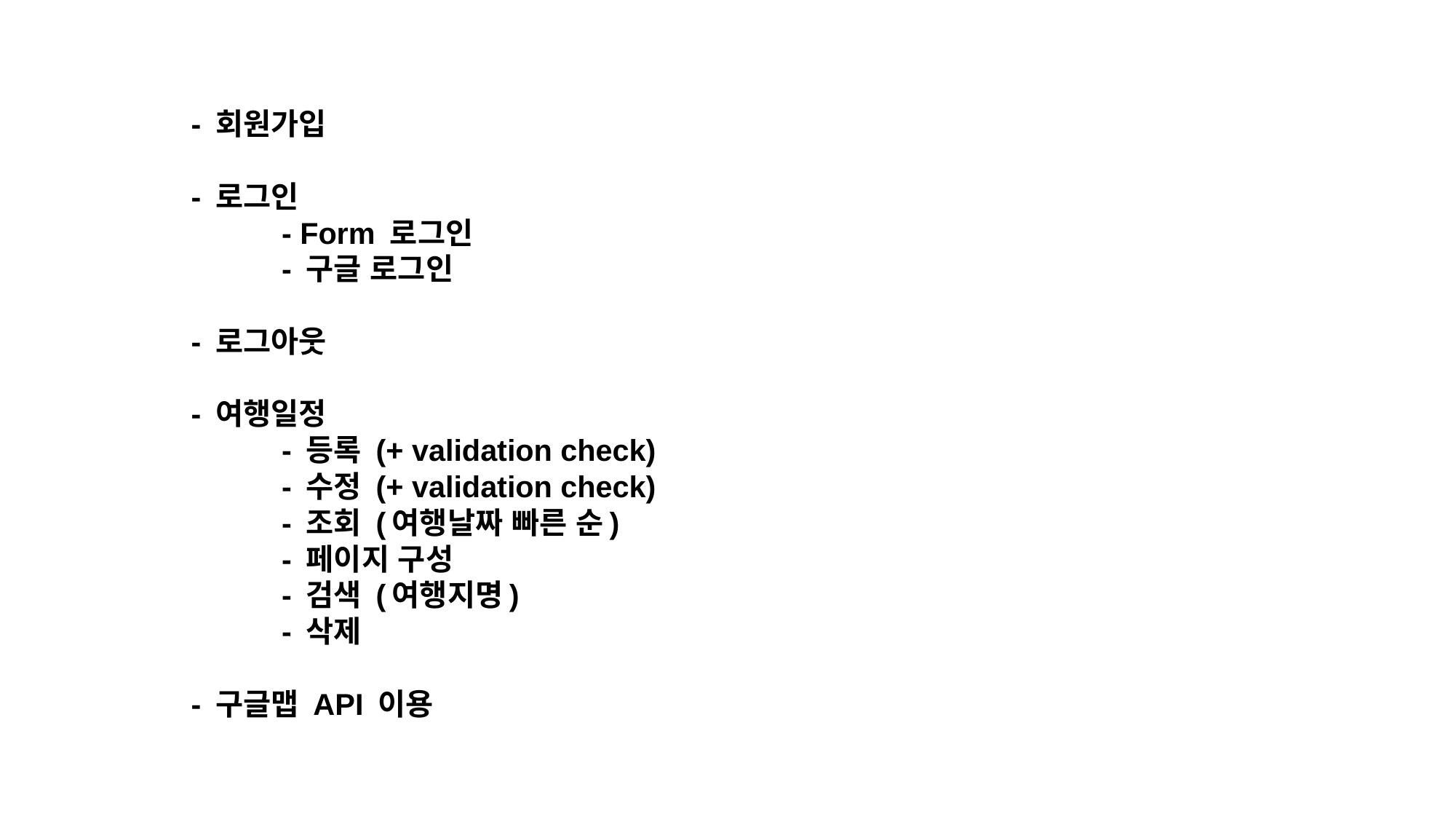

# - 회원가입 - 로그인 - Form 로그인 - 구글 로그인 - 로그아웃 - 여행일정 - 등록 (+ validation check) - 수정 (+ validation check) - 조회 (여행날짜 빠른 순) - 페이지 구성 - 검색 (여행지명) - 삭제 - 구글맵 API 이용